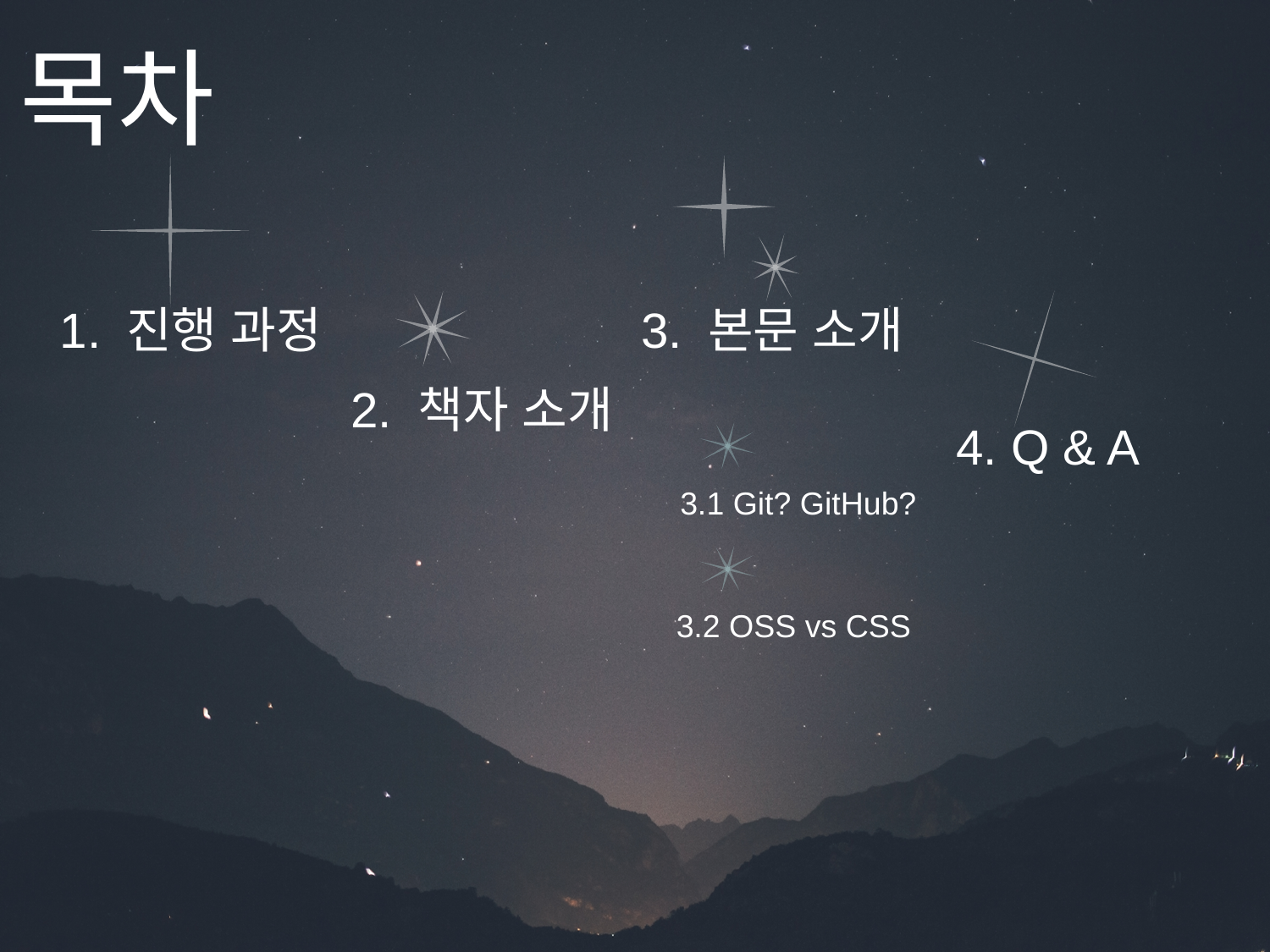

목차

1. 진행 과정
3. 본문 소개
2. 책자 소개
4. Q & A

3.1 Git? GitHub?

3.2 OSS vs CSS